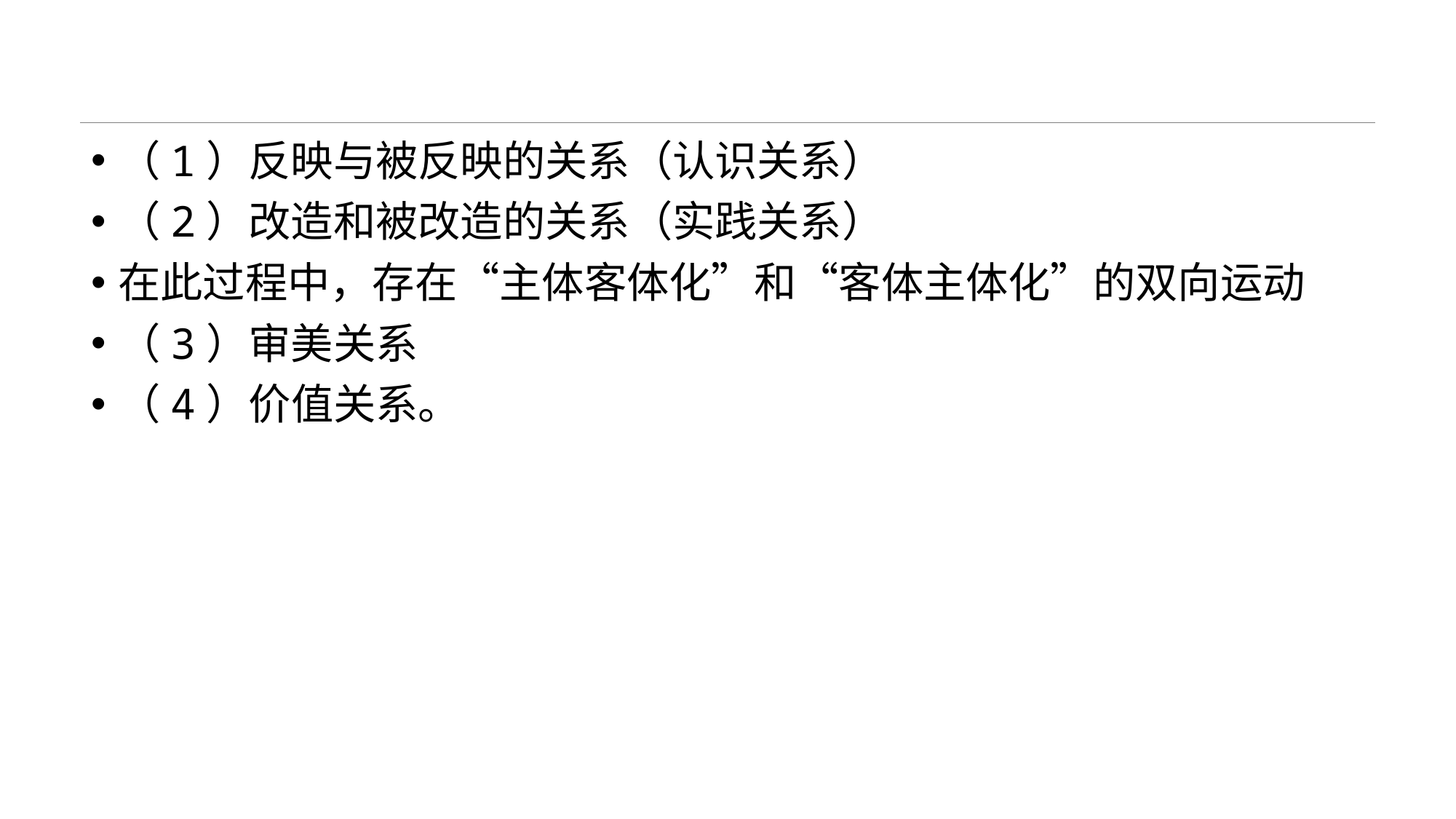

#
（1）反映与被反映的关系（认识关系）
（2）改造和被改造的关系（实践关系）
在此过程中，存在“主体客体化”和“客体主体化”的双向运动
（3）审美关系
（4）价值关系。